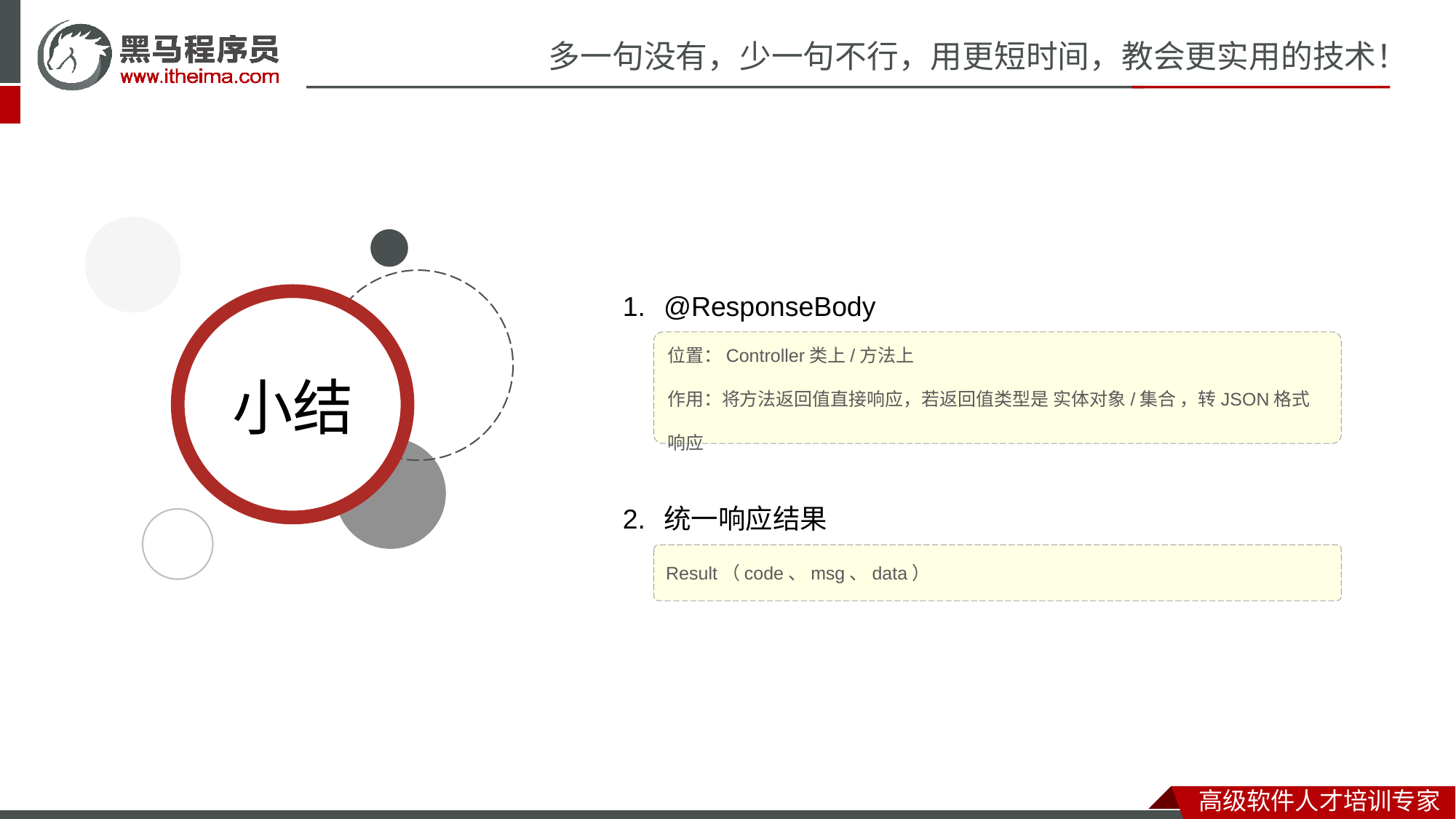

@ResponseBody

统一响应结果
位置：Controller类上/方法上
作用：将方法返回值直接响应，若返回值类型是 实体对象/集合 ，转JSON格式响应
Result（code、msg、data）